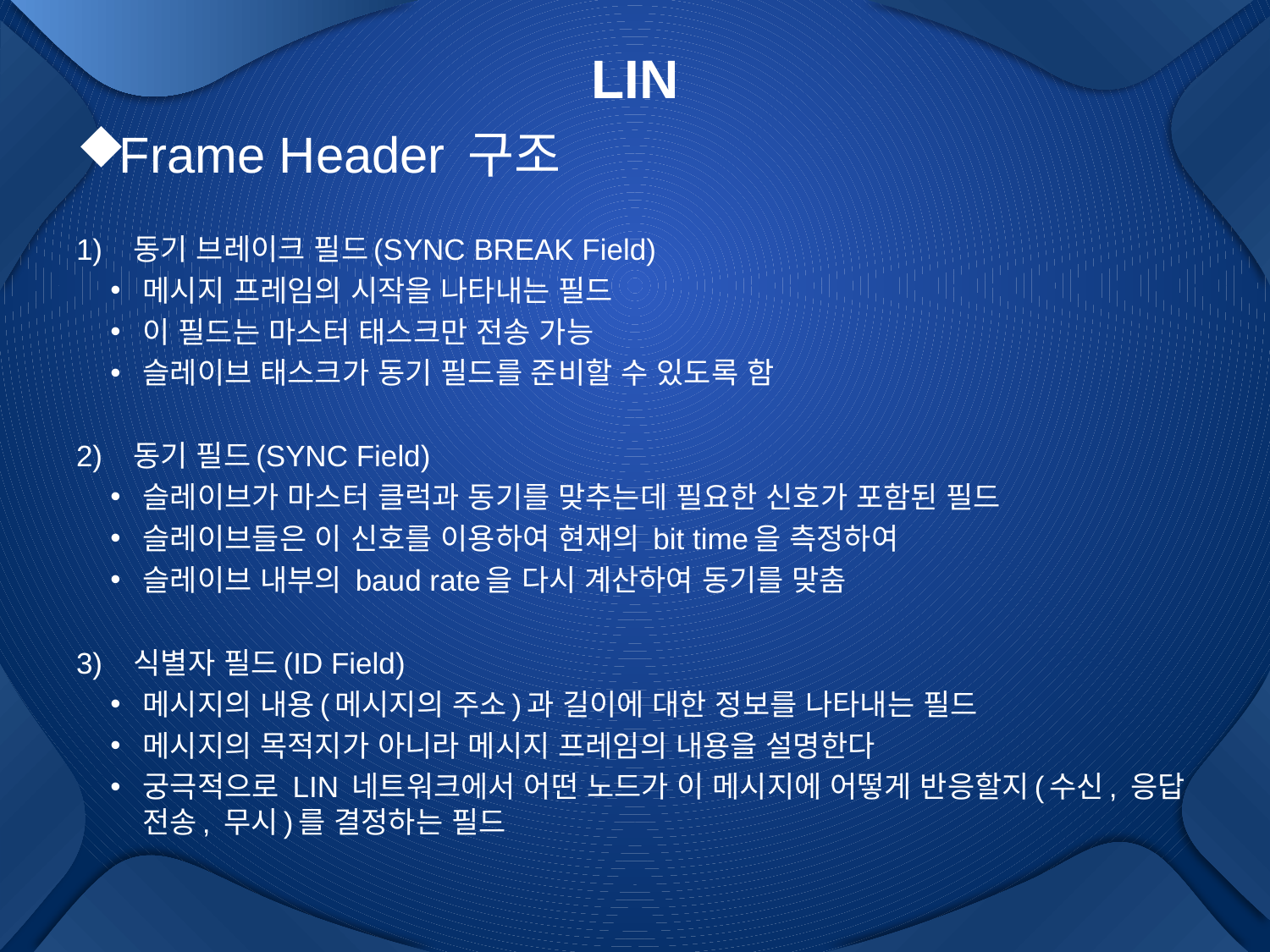

# LIN
Frame Header 구조

동기 브레이크 필드(SYNC BREAK Field)
메시지 프레임의 시작을 나타내는 필드
이 필드는 마스터 태스크만 전송 가능
슬레이브 태스크가 동기 필드를 준비할 수 있도록 함

동기 필드(SYNC Field)
슬레이브가 마스터 클럭과 동기를 맞추는데 필요한 신호가 포함된 필드
슬레이브들은 이 신호를 이용하여 현재의 bit time을 측정하여
슬레이브 내부의 baud rate을 다시 계산하여 동기를 맞춤

식별자 필드(ID Field)
메시지의 내용(메시지의 주소)과 길이에 대한 정보를 나타내는 필드
메시지의 목적지가 아니라 메시지 프레임의 내용을 설명한다
궁극적으로 LIN 네트워크에서 어떤 노드가 이 메시지에 어떻게 반응할지(수신, 응답 전송, 무시)를 결정하는 필드